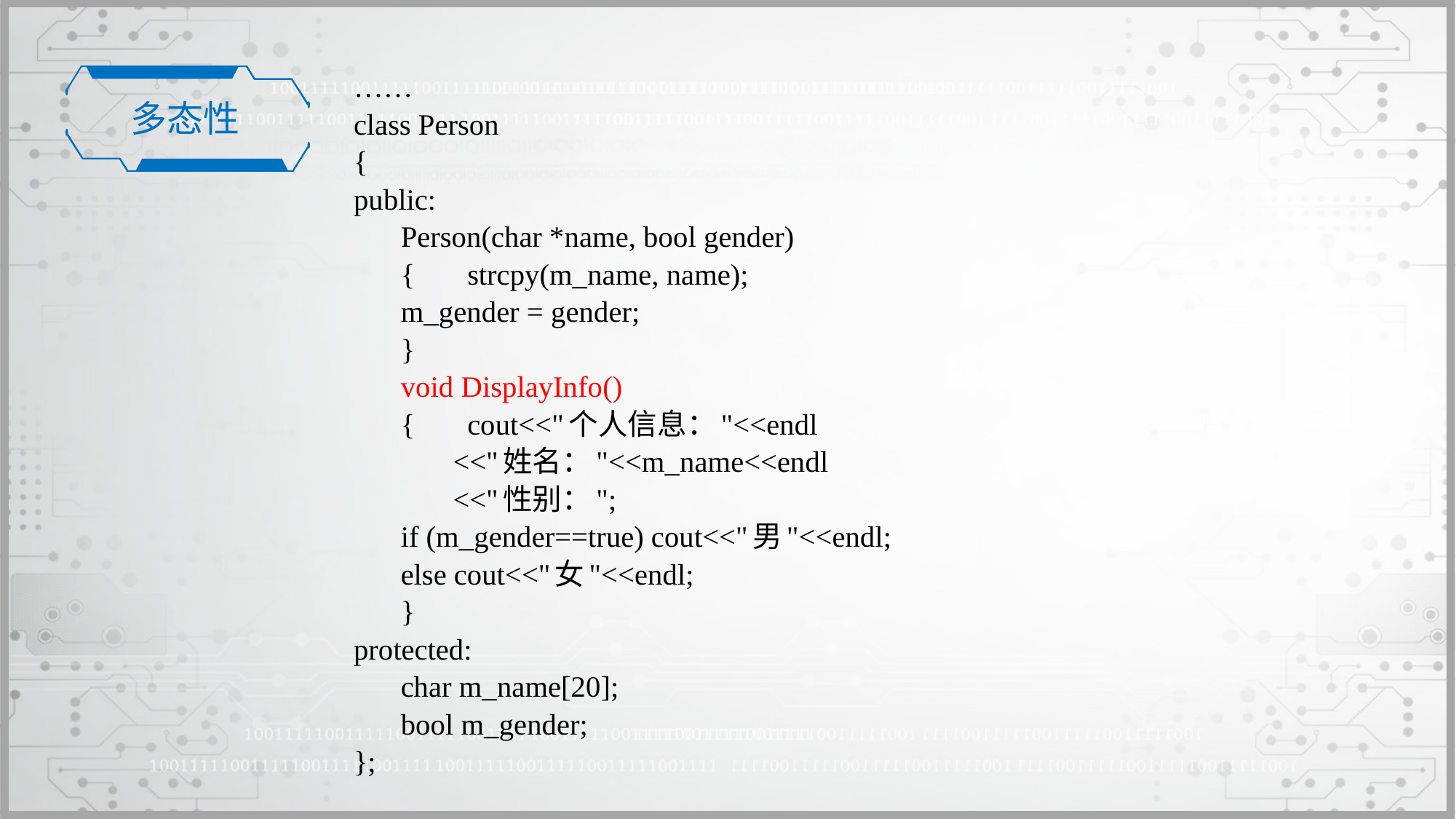

多态性
……
class Person
{
public:
	Person(char *name, bool gender)
	{	strcpy(m_name, name);
		m_gender = gender;
	}
	void DisplayInfo()
	{	cout<<"个人信息："<<endl
		       <<"姓名："<<m_name<<endl
		       <<"性别：";
		if (m_gender==true) cout<<"男"<<endl;
		else cout<<"女"<<endl;
	}
protected:
	char m_name[20];
	bool m_gender;
};